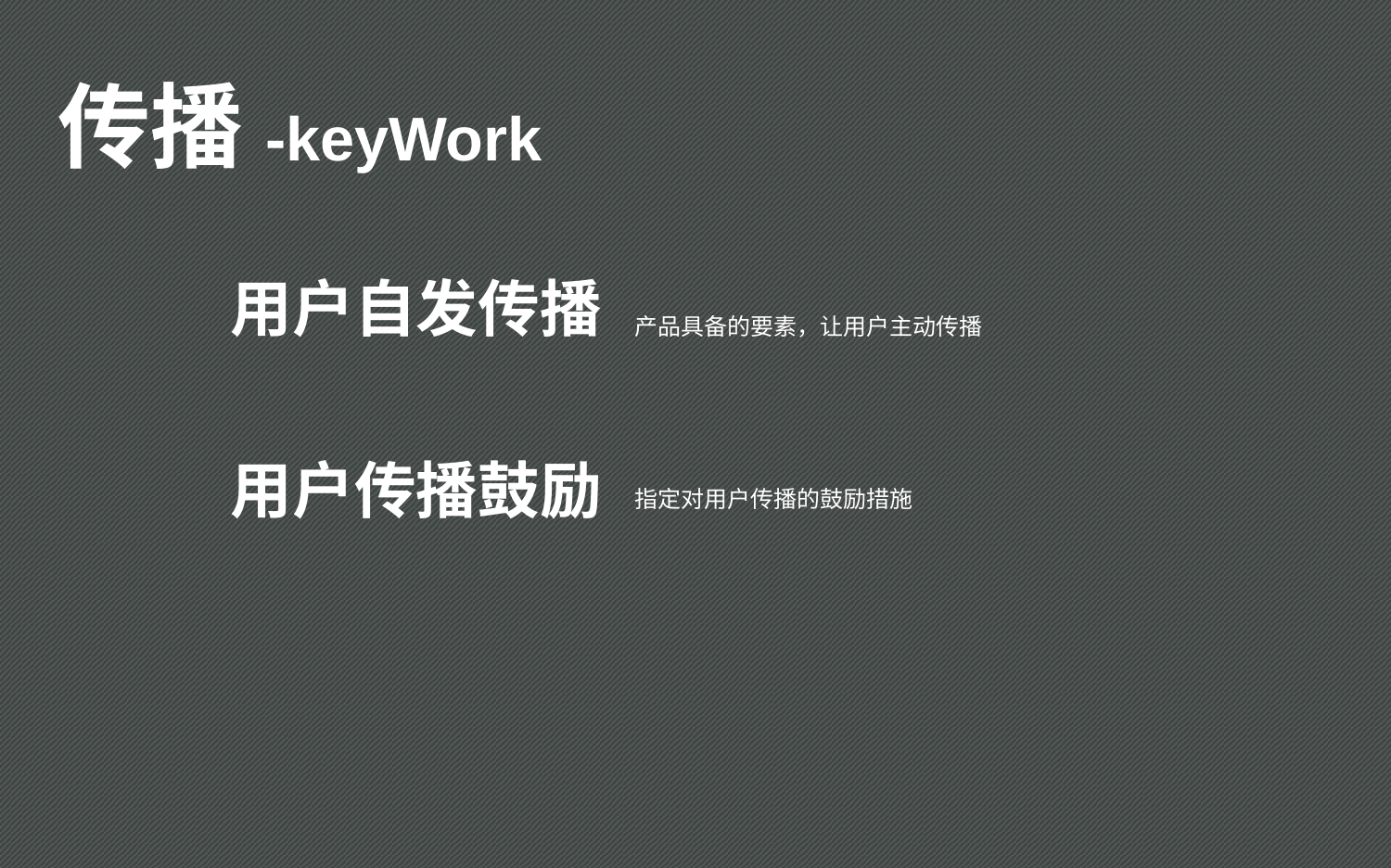

传播-keyWork
用户自发传播
产品具备的要素，让用户主动传播
用户传播鼓励
指定对用户传播的鼓励措施